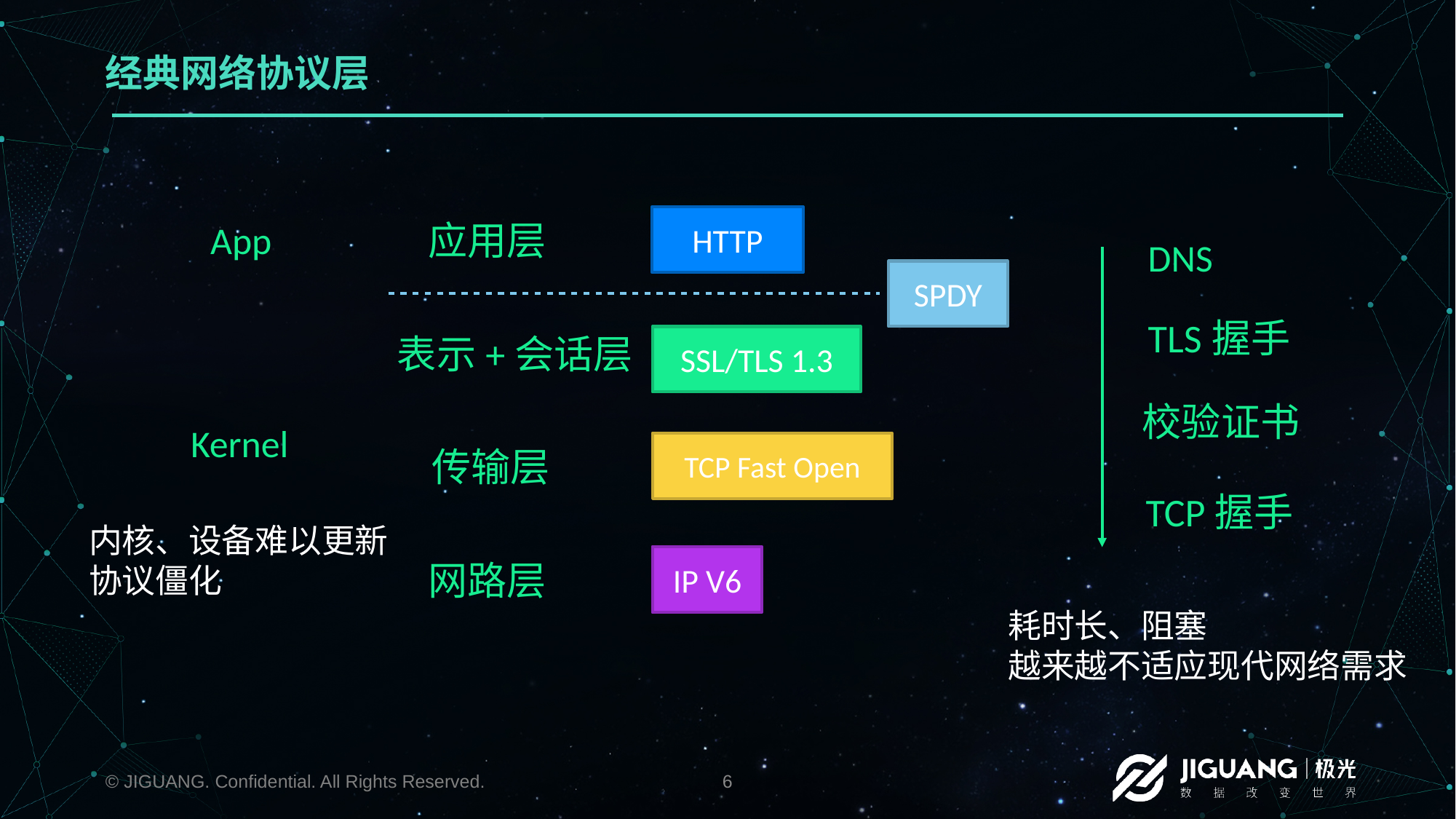

# 经典网络协议层
应用层
HTTP
App
DNS

TLS握手
校验证书
TCP握手
SPDY

表示+会话层
SSL/TLS
SSL/TLS 1.3
Kernel
传输层
TCP
TCP Fast Open
内核、设备难以更新
协议僵化
网路层
IP
IP V6
耗时长、阻塞
越来越不适应现代网络需求
© JIGUANG. Confidential. All Rights Reserved.
6